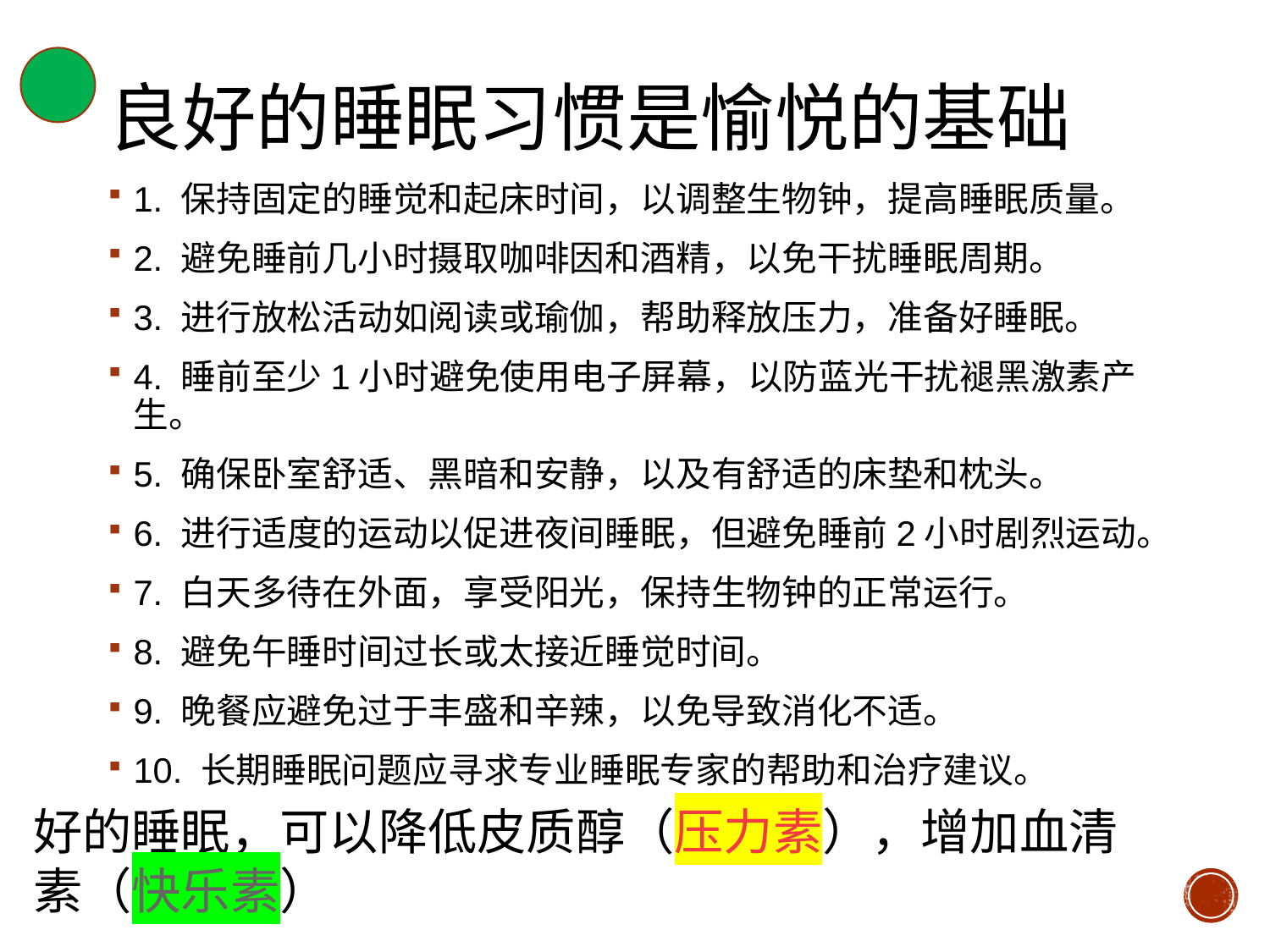

# 良好的睡眠习惯是愉悦的基础
1. 保持固定的睡觉和起床时间，以调整生物钟，提高睡眠质量。
2. 避免睡前几小时摄取咖啡因和酒精，以免干扰睡眠周期。
3. 进行放松活动如阅读或瑜伽，帮助释放压力，准备好睡眠。
4. 睡前至少1小时避免使用电子屏幕，以防蓝光干扰褪黑激素产生。
5. 确保卧室舒适、黑暗和安静，以及有舒适的床垫和枕头。
6. 进行适度的运动以促进夜间睡眠，但避免睡前2小时剧烈运动。
7. 白天多待在外面，享受阳光，保持生物钟的正常运行。
8. 避免午睡时间过长或太接近睡觉时间。
9. 晚餐应避免过于丰盛和辛辣，以免导致消化不适。
10. 长期睡眠问题应寻求专业睡眠专家的帮助和治疗建议。
好的睡眠，可以降低皮质醇（压力素），增加血清素（快乐素）